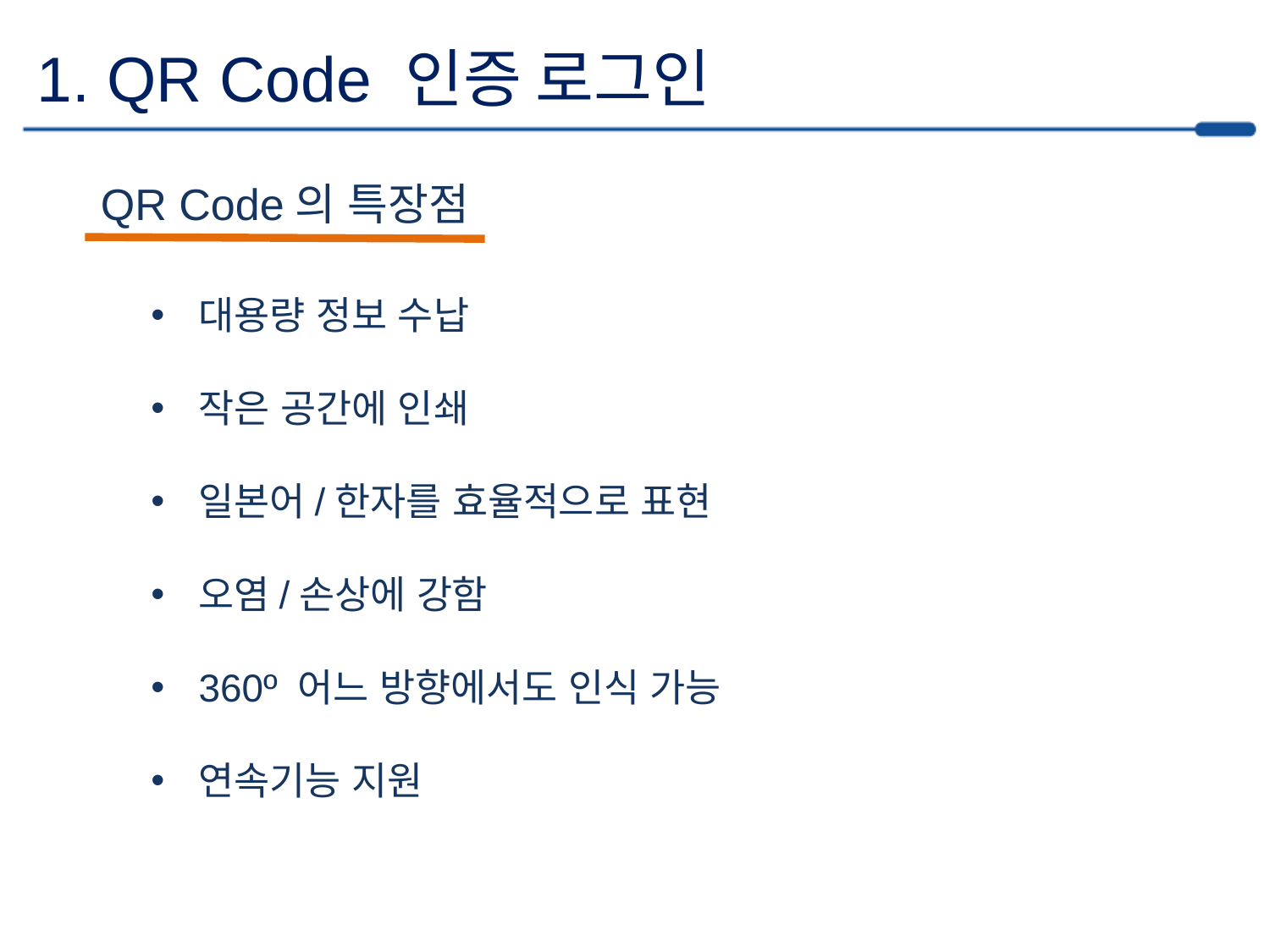

1. QR Code 인증 로그인
QR Code의 특장점
대용량 정보 수납
작은 공간에 인쇄
일본어/한자를 효율적으로 표현
오염/손상에 강함
360º 어느 방향에서도 인식 가능
연속기능 지원